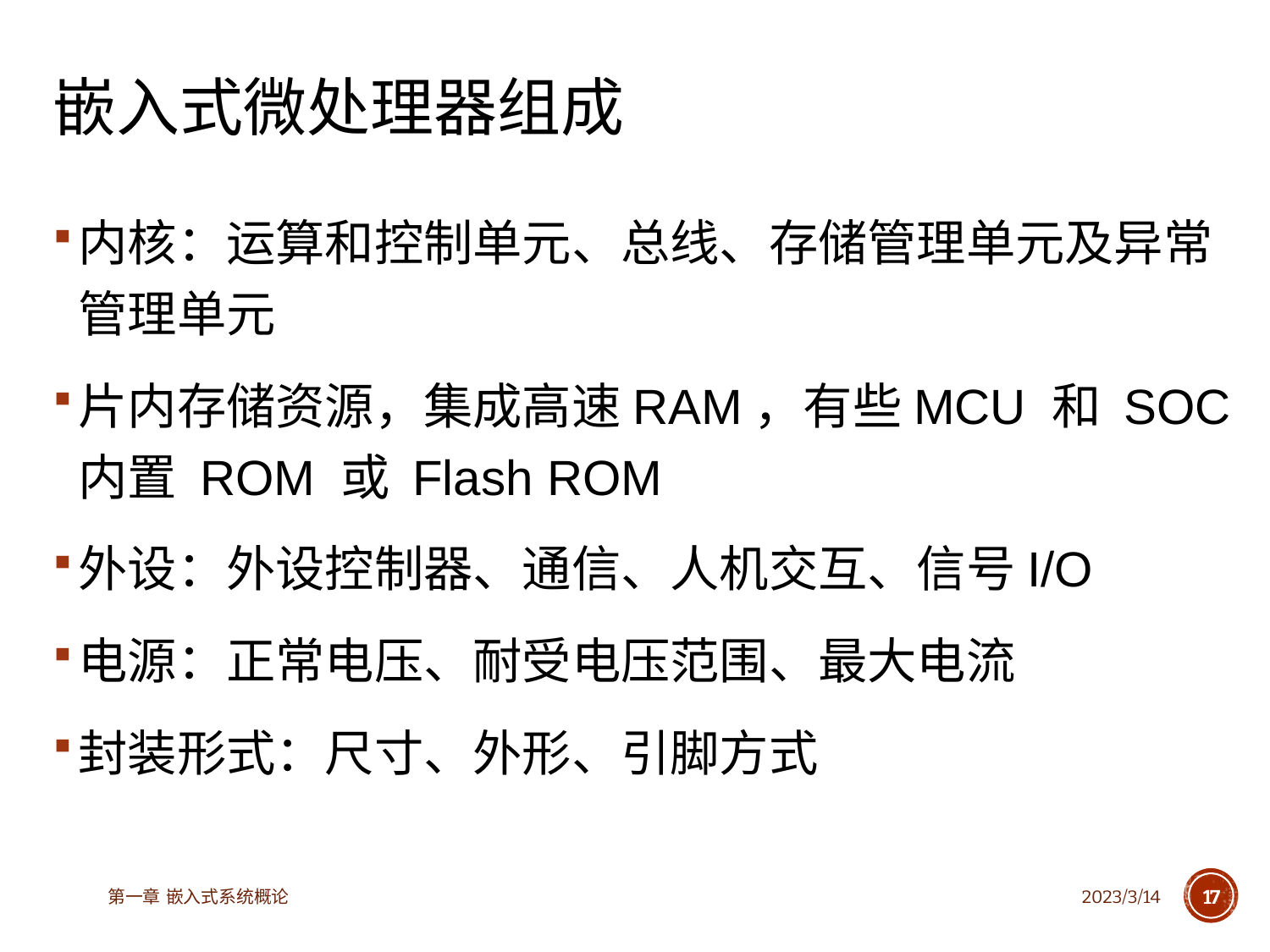

# 嵌入式微处理器组成
内核：运算和控制单元、总线、存储管理单元及异常管理单元
片内存储资源，集成高速RAM，有些MCU 和 SOC 内置 ROM 或 Flash ROM
外设：外设控制器、通信、人机交互、信号I/O
电源：正常电压、耐受电压范围、最大电流
封装形式：尺寸、外形、引脚方式
第一章 嵌入式系统概论
2023/3/14
17